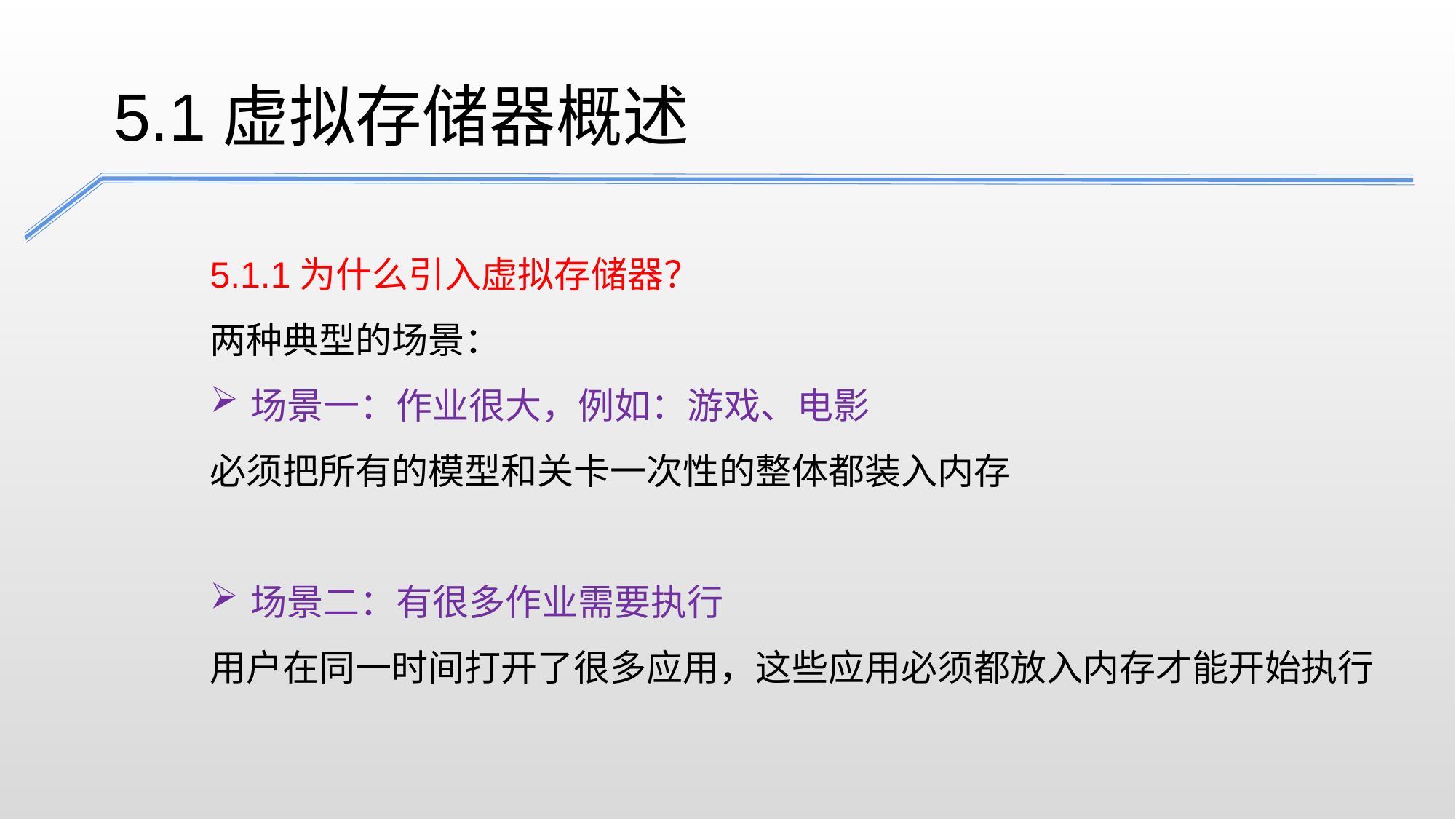

5.1虚拟存储器概述

5.1.1为什么引入虚拟存储器？
两种典型的场景：
场景一：作业很大，例如：游戏、电影
必须把所有的模型和关卡一次性的整体都装入内存

场景二：有很多作业需要执行
用户在同一时间打开了很多应用，这些应用必须都放入内存才能开始执行